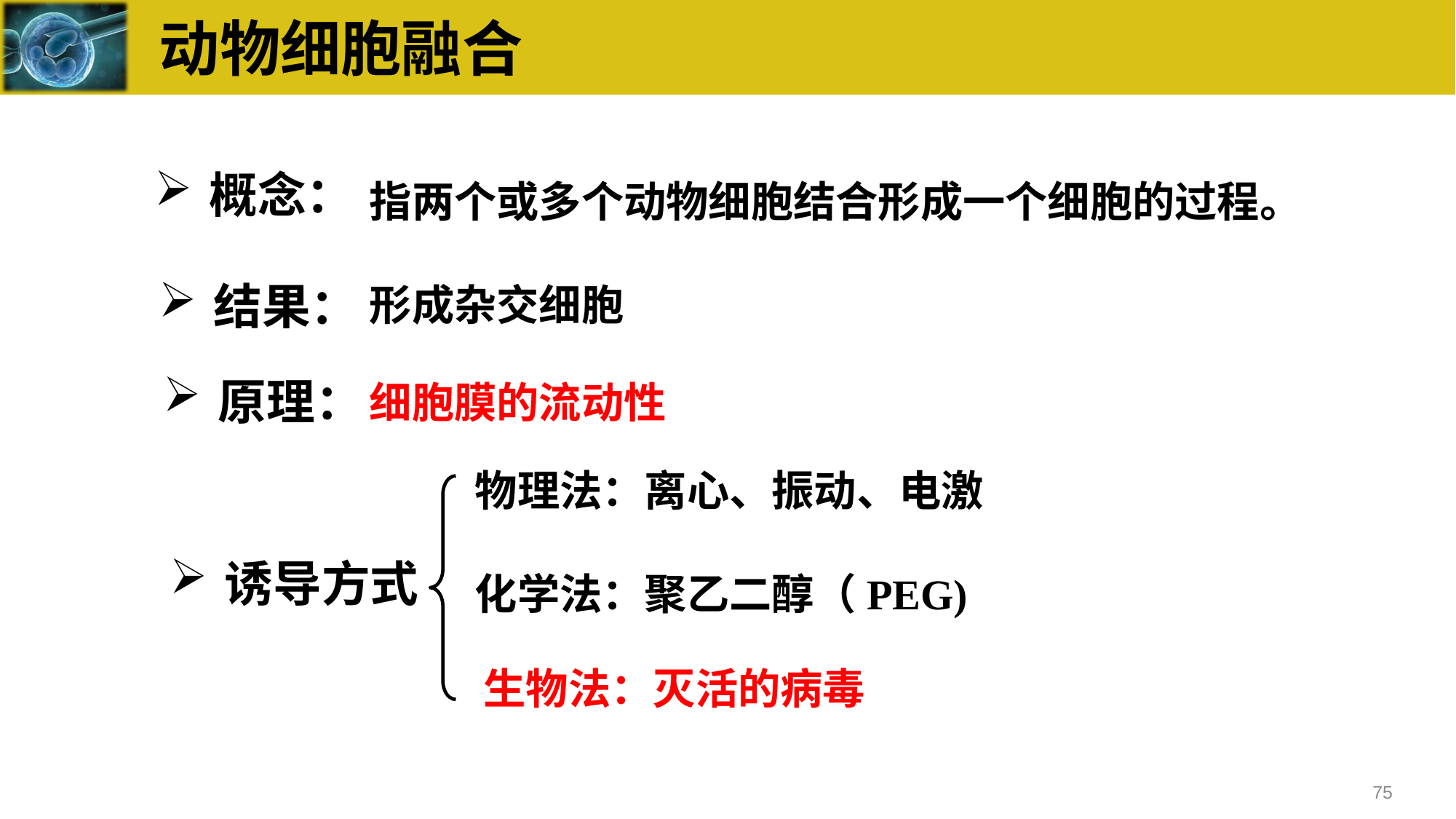

动物细胞融合
概念：
指两个或多个动物细胞结合形成一个细胞的过程。
结果：
形成杂交细胞
原理：
细胞膜的流动性

物理法：离心、振动、电激

诱导方式
化学法：聚乙二醇（PEG)
生物法：灭活的病毒
75